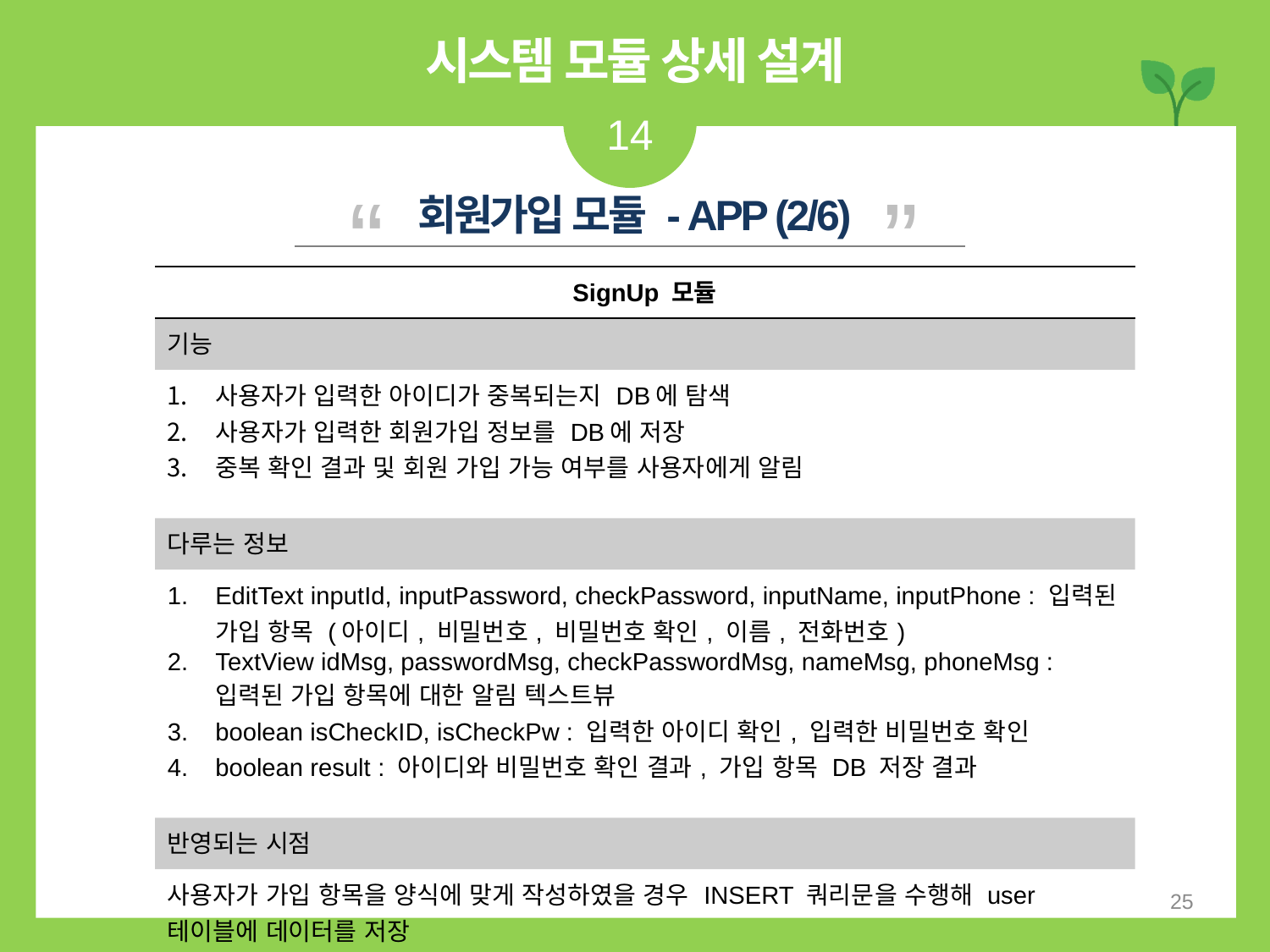

시스템 모듈 상세 설계

14

“                 ”
회원가입 모듈 - APP (2/6)
| SignUp 모듈 |
| --- |
| 기능 |
| 사용자가 입력한 아이디가 중복되는지 DB에 탐색  사용자가 입력한 회원가입 정보를 DB에 저장  중복 확인 결과 및 회원 가입 가능 여부를 사용자에게 알림 |
| 다루는 정보 |
| EditText inputId, inputPassword, checkPassword, inputName, inputPhone : 입력된 가입 항목 (아이디, 비밀번호, 비밀번호 확인, 이름, 전화번호) TextView idMsg, passwordMsg, checkPasswordMsg, nameMsg, phoneMsg : 입력된 가입 항목에 대한 알림 텍스트뷰 boolean isCheckID, isCheckPw : 입력한 아이디 확인, 입력한 비밀번호 확인 boolean result : 아이디와 비밀번호 확인 결과, 가입 항목 DB 저장 결과 |
| 반영되는 시점 |
| 사용자가 가입 항목을 양식에 맞게 작성하였을 경우 INSERT 쿼리문을 수행해 user 테이블에 데이터를 저장 |
25